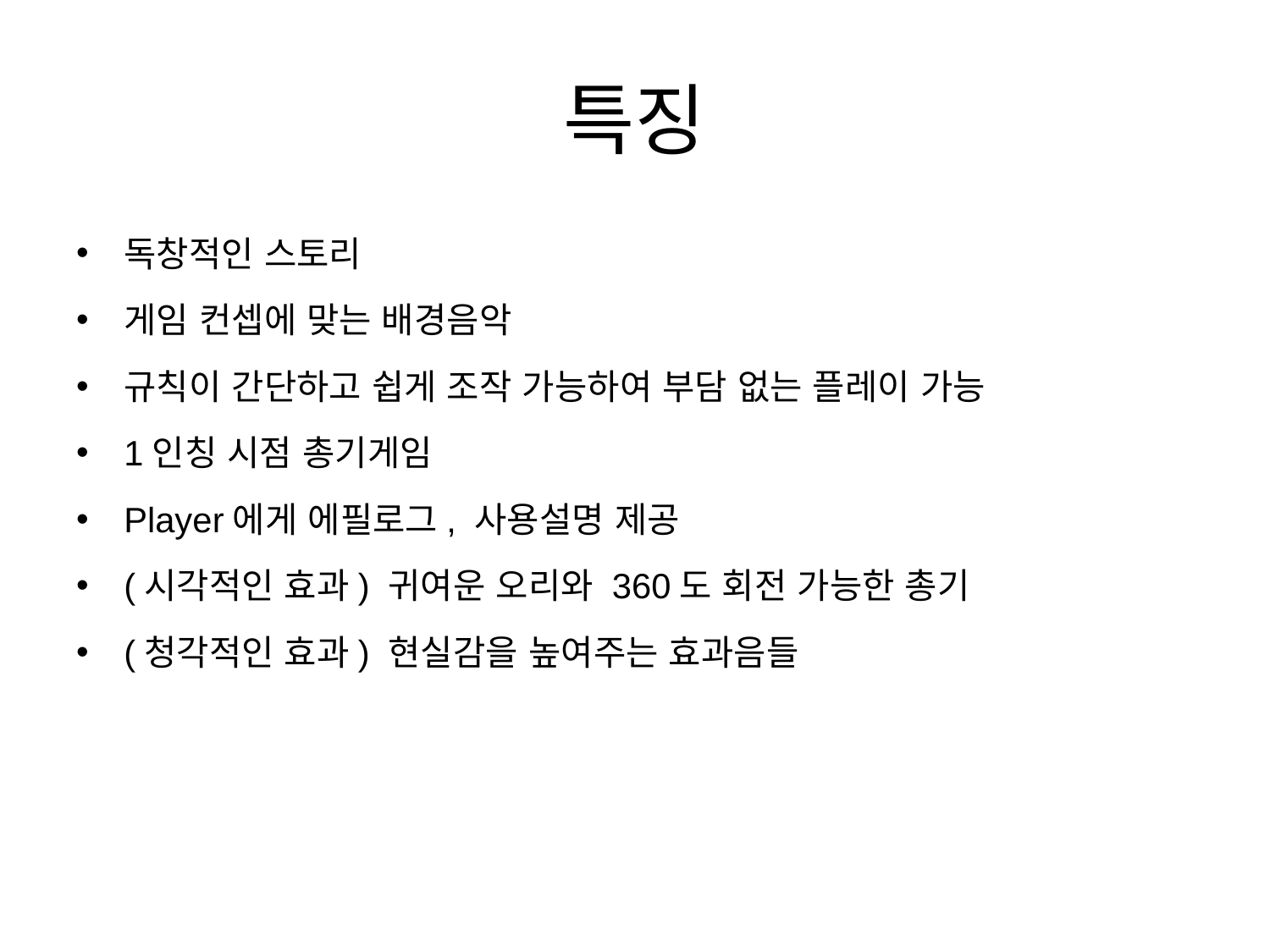

# 특징
독창적인 스토리
게임 컨셉에 맞는 배경음악
규칙이 간단하고 쉽게 조작 가능하여 부담 없는 플레이 가능
1인칭 시점 총기게임
Player에게 에필로그, 사용설명 제공
(시각적인 효과) 귀여운 오리와 360도 회전 가능한 총기
(청각적인 효과) 현실감을 높여주는 효과음들